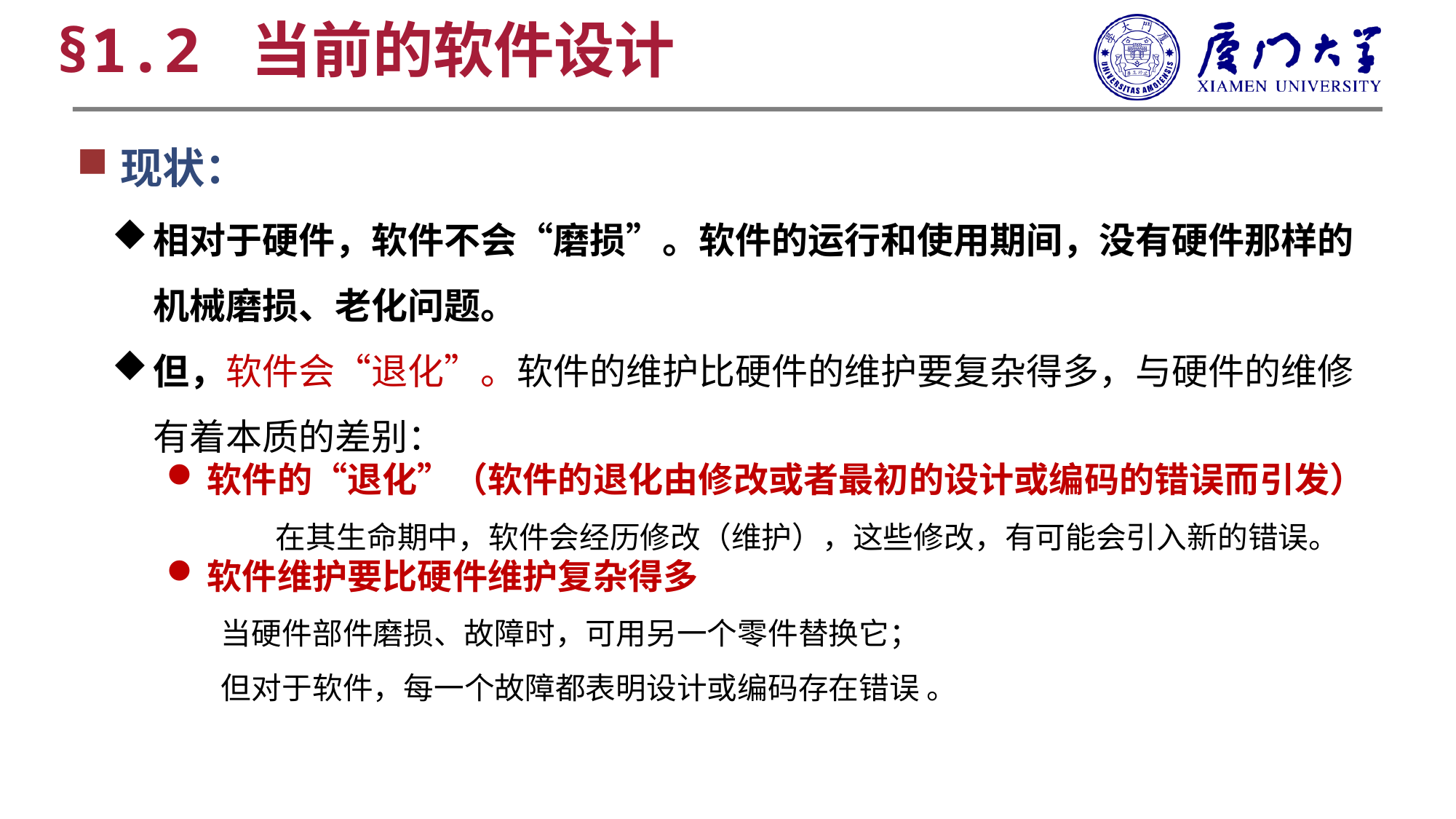

§1.2 当前的软件设计
现状：
相对于硬件，软件不会“磨损”。软件的运行和使用期间，没有硬件那样的机械磨损、老化问题。
但，软件会“退化”。软件的维护比硬件的维护要复杂得多，与硬件的维修有着本质的差别：
软件的“退化”（软件的退化由修改或者最初的设计或编码的错误而引发）
	在其生命期中，软件会经历修改（维护），这些修改，有可能会引入新的错误。
软件维护要比硬件维护复杂得多
当硬件部件磨损、故障时，可用另一个零件替换它；
但对于软件，每一个故障都表明设计或编码存在错误 。